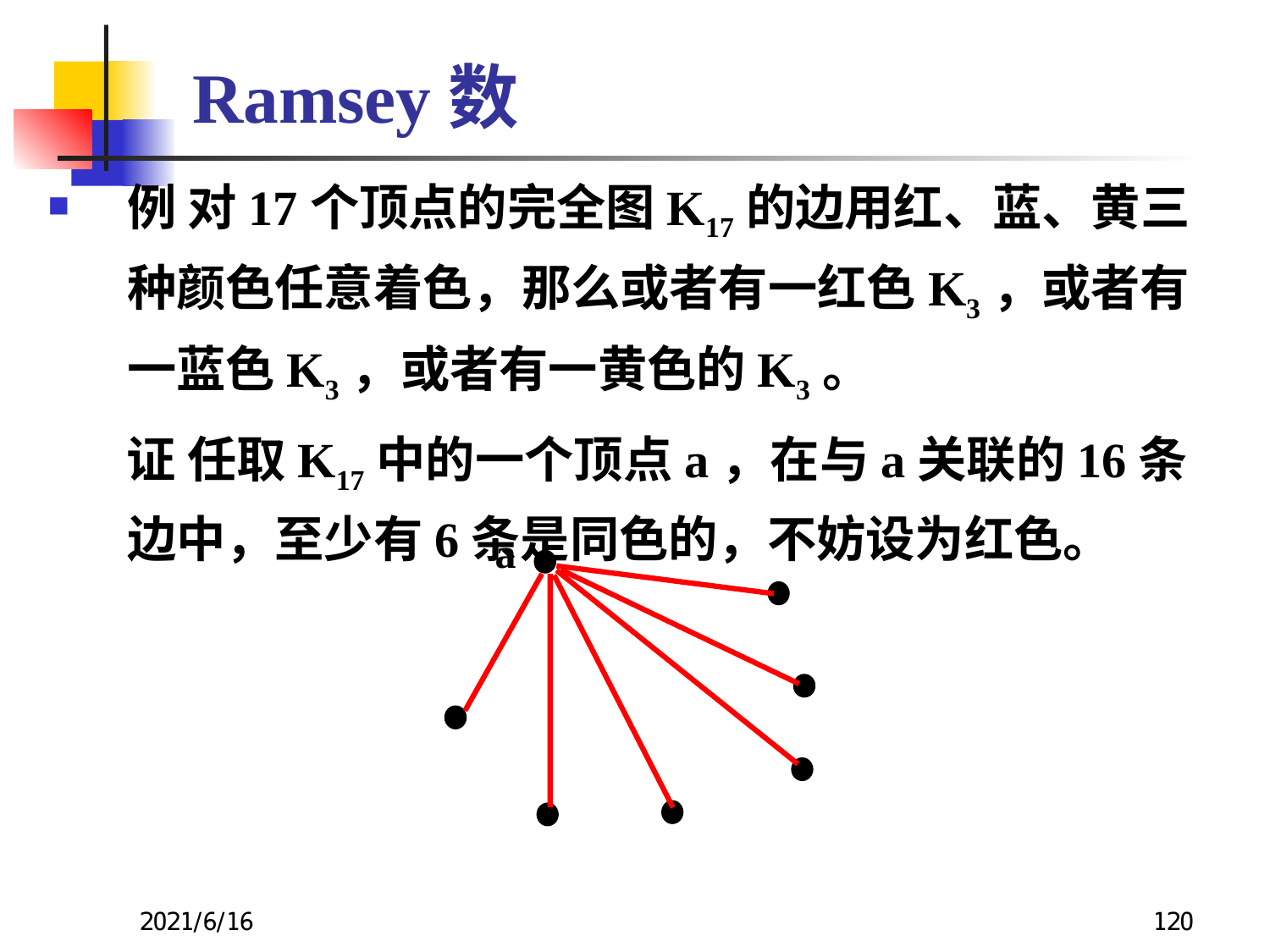

# Ramsey数
例 对17个顶点的完全图K17的边用红、蓝、黄三种颜色任意着色，那么或者有一红色K3，或者有一蓝色K3，或者有一黄色的K3。
      证 任取K17中的一个顶点a，在与a关联的16条边中，至少有6条是同色的，不妨设为红色。

a

2021/6/16
120